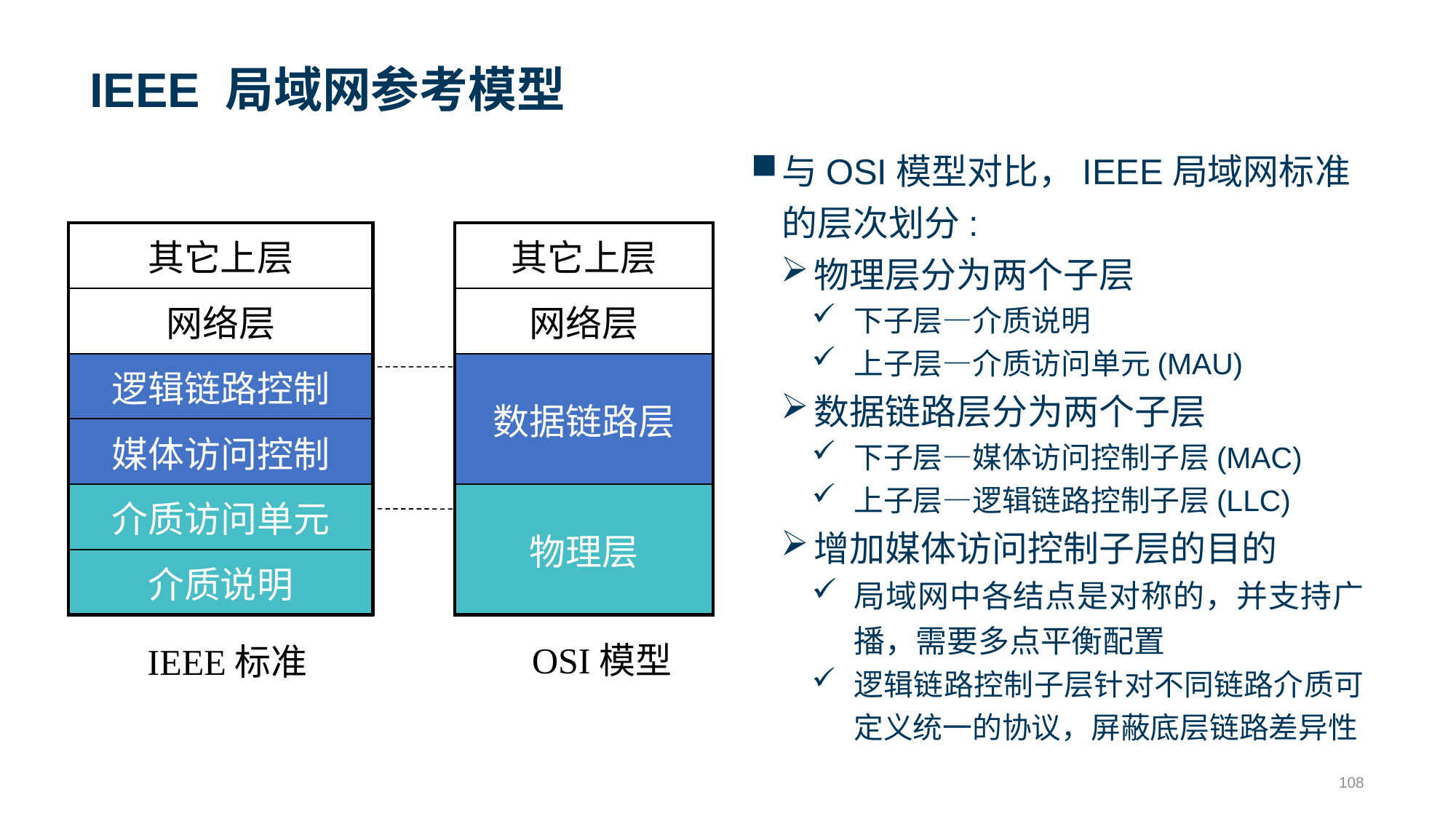

# IEEE 局域网参考模型
与OSI模型对比，IEEE局域网标准的层次划分:
物理层分为两个子层
下子层—介质说明
上子层—介质访问单元(MAU)
数据链路层分为两个子层
下子层—媒体访问控制子层(MAC)
上子层—逻辑链路控制子层(LLC)
增加媒体访问控制子层的目的
局域网中各结点是对称的，并支持广播，需要多点平衡配置
逻辑链路控制子层针对不同链路介质可定义统一的协议，屏蔽底层链路差异性
| 其它上层 |
| --- |
| 网络层 |
| 逻辑链路控制 |
| 媒体访问控制 |
| 介质访问单元 |
| 介质说明 |
| 其它上层 |
| --- |
| 网络层 |
| 数据链路层 |
| 物理层 |

OSI模型
IEEE标准
108